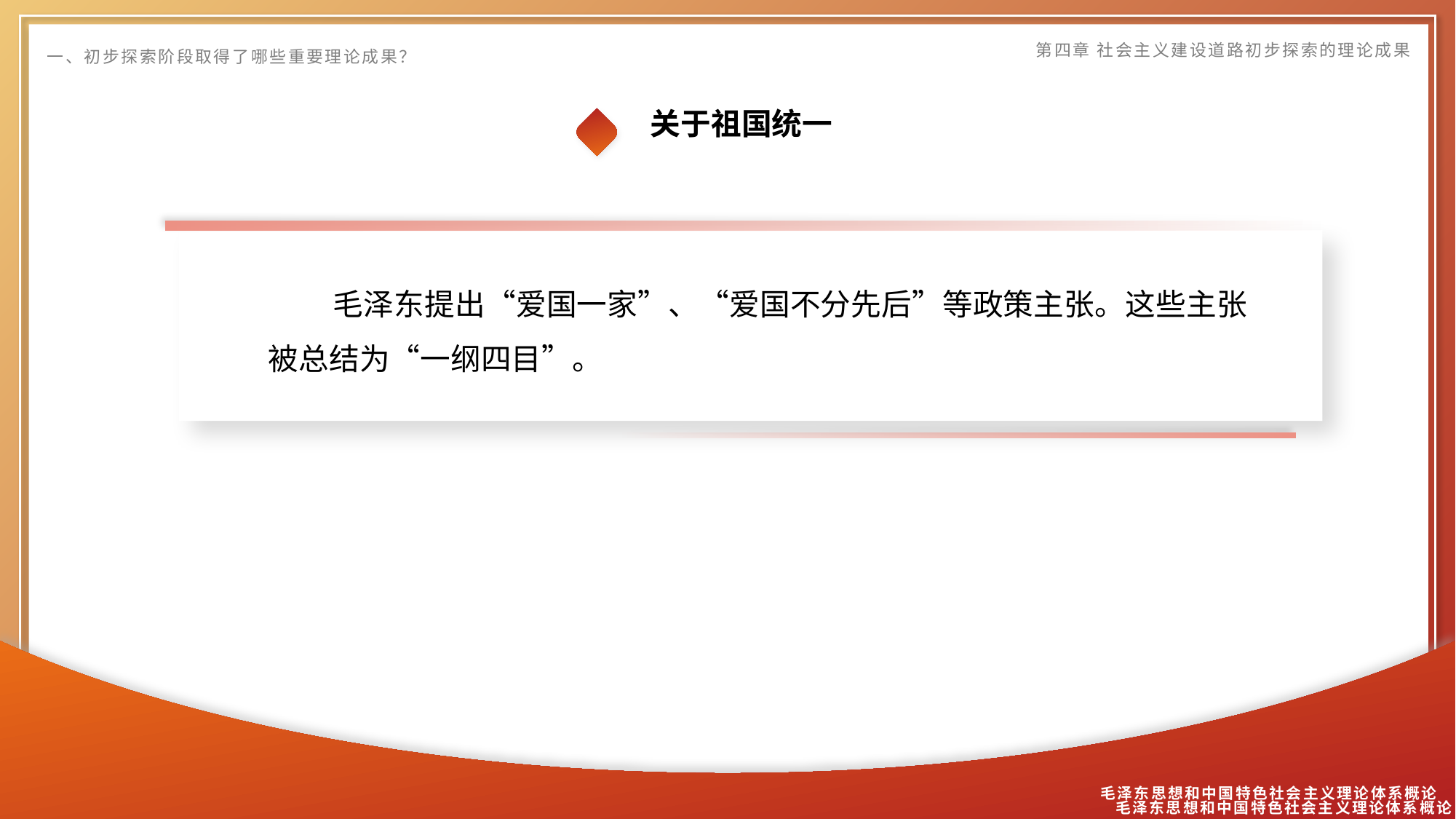

第四章 社会主义建设道路初步探索的理论成果
一、初步探索阶段取得了哪些重要理论成果？
关于祖国统一

毛泽东提出“爱国一家”、“爱国不分先后”等政策主张。这些主张被总结为“一纲四目”。

毛泽东思想和中国特色社会主义理论体系概论
毛泽东思想和中国特色社会主义理论体系概论